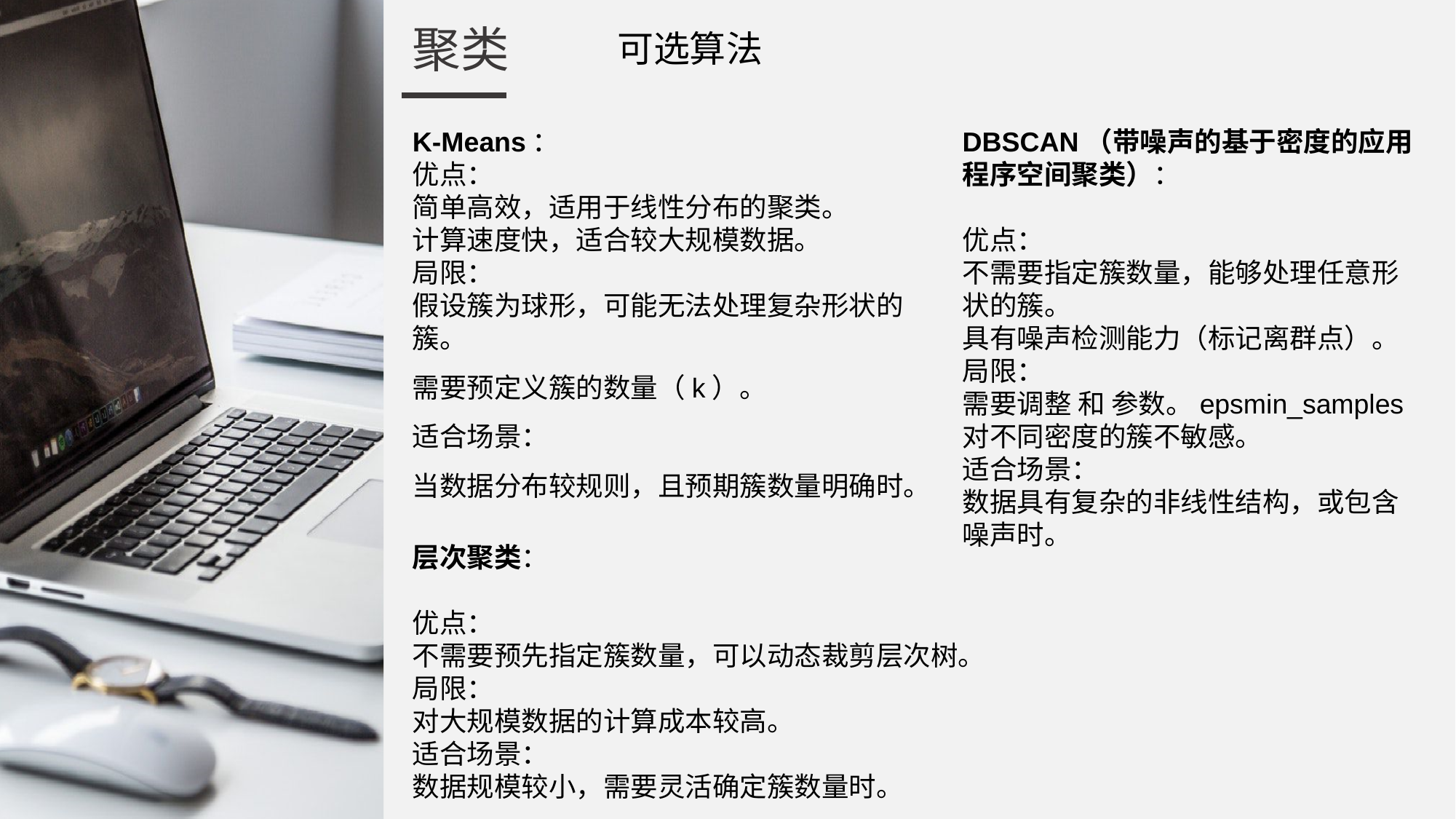

聚类
可选算法
DBSCAN（带噪声的基于密度的应用程序空间聚类）：

优点：
不需要指定簇数量，能够处理任意形状的簇。
具有噪声检测能力（标记离群点）。
局限：
需要调整 和 参数。epsmin_samples
对不同密度的簇不敏感。
适合场景：
数据具有复杂的非线性结构，或包含噪声时。
K-Means：
优点：
简单高效，适用于线性分布的聚类。
计算速度快，适合较大规模数据。
局限：
假设簇为球形，可能无法处理复杂形状的簇。
需要预定义簇的数量（k）。
适合场景：
当数据分布较规则，且预期簇数量明确时。
层次聚类：

优点：
不需要预先指定簇数量，可以动态裁剪层次树。
局限：
对大规模数据的计算成本较高。
适合场景：
数据规模较小，需要灵活确定簇数量时。